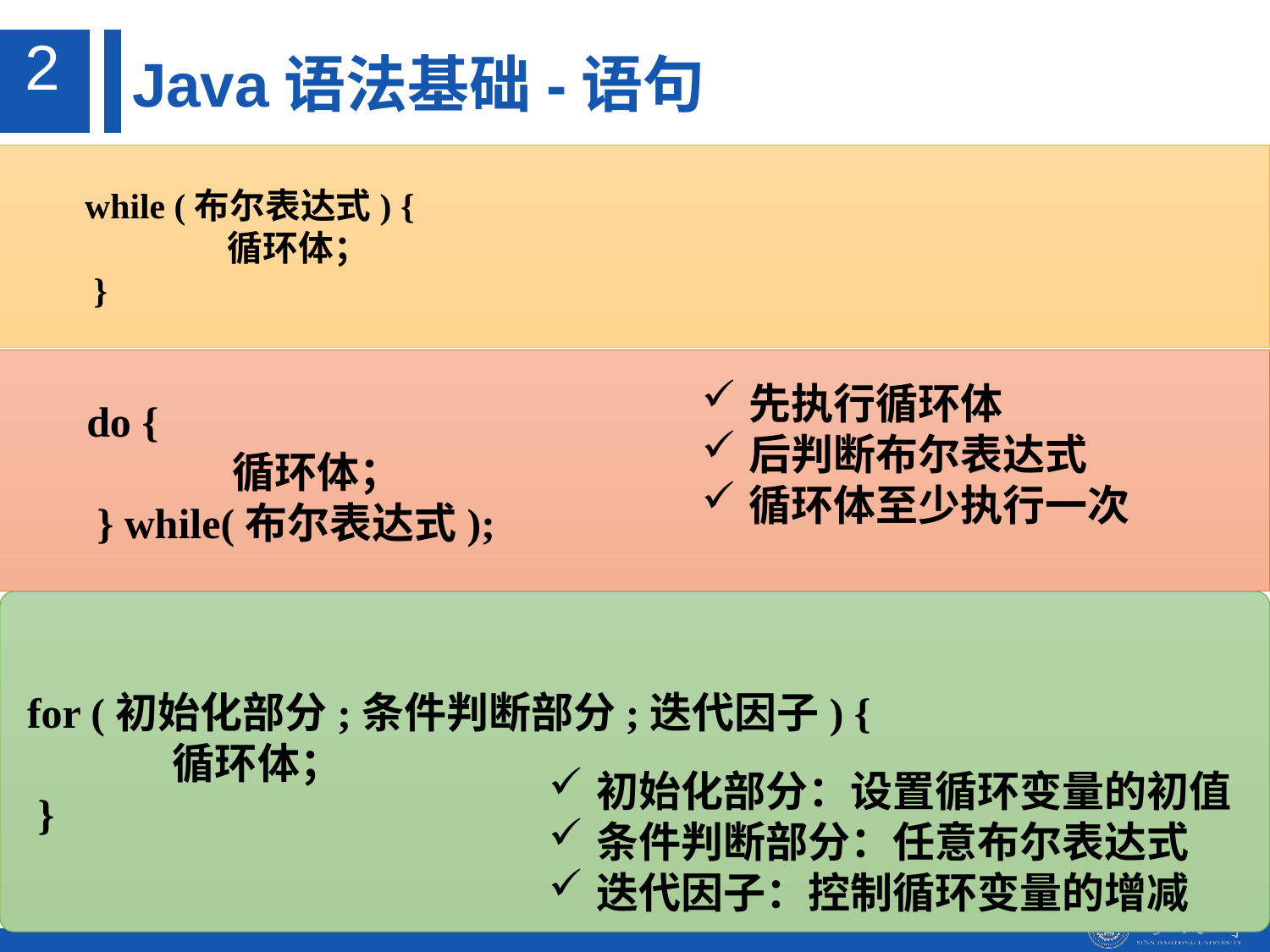

2
Java语法基础-语句

 while (布尔表达式) {
	  循环体；
  }
 do {
	  循环体；
  } while(布尔表达式);
先执行循环体
后判断布尔表达式
循环体至少执行一次
 for (初始化部分;条件判断部分;迭代因子) {
	  循环体；
  }
初始化部分：设置循环变量的初值
条件判断部分：任意布尔表达式
迭代因子：控制循环变量的增减